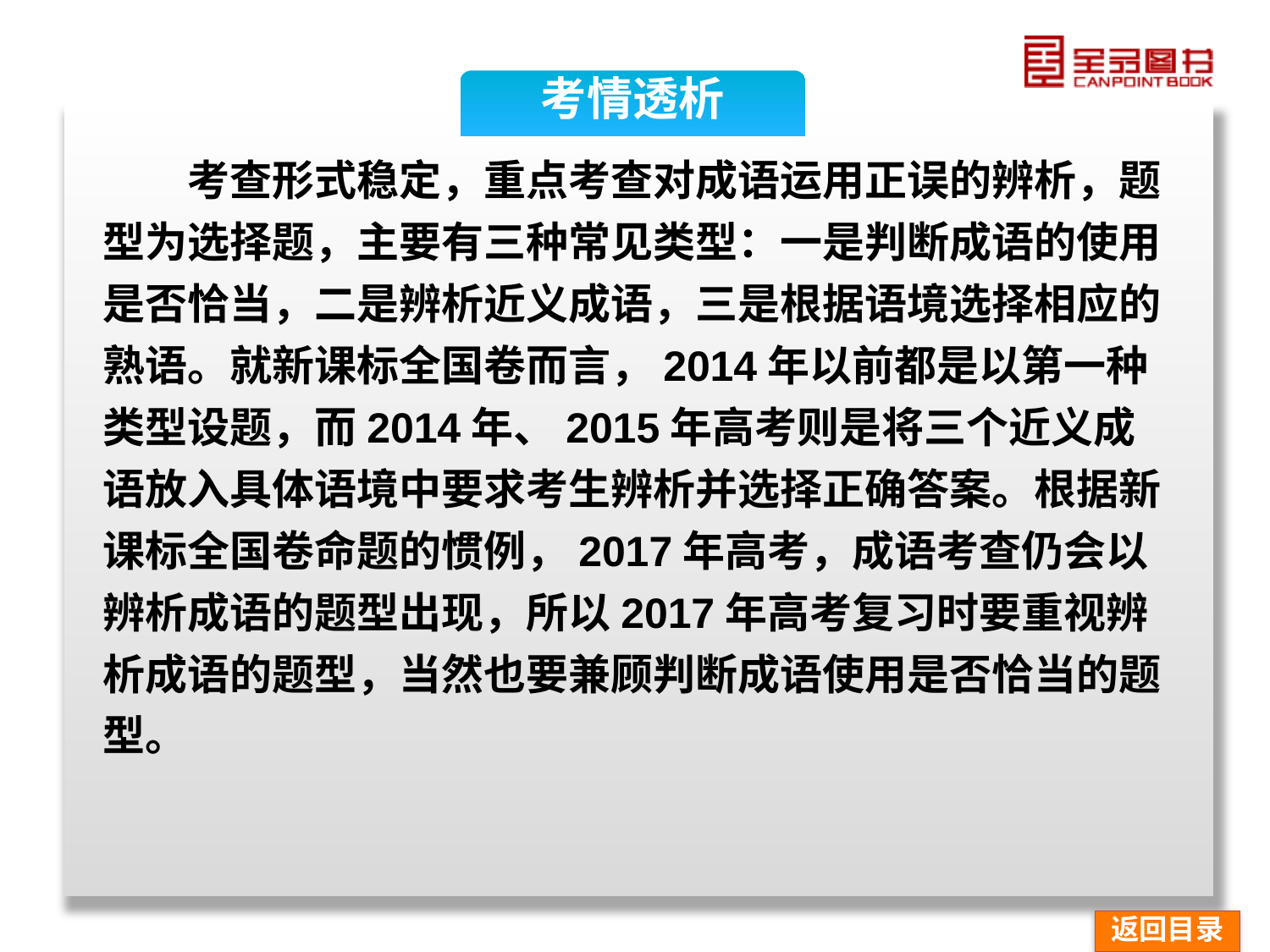

考情透析

　　考查形式稳定，重点考查对成语运用正误的辨析，题型为选择题，主要有三种常见类型：一是判断成语的使用是否恰当，二是辨析近义成语，三是根据语境选择相应的熟语。就新课标全国卷而言，2014年以前都是以第一种类型设题，而2014年、2015年高考则是将三个近义成语放入具体语境中要求考生辨析并选择正确答案。根据新课标全国卷命题的惯例，2017年高考，成语考查仍会以辨析成语的题型出现，所以2017年高考复习时要重视辨析成语的题型，当然也要兼顾判断成语使用是否恰当的题型。
返回目录